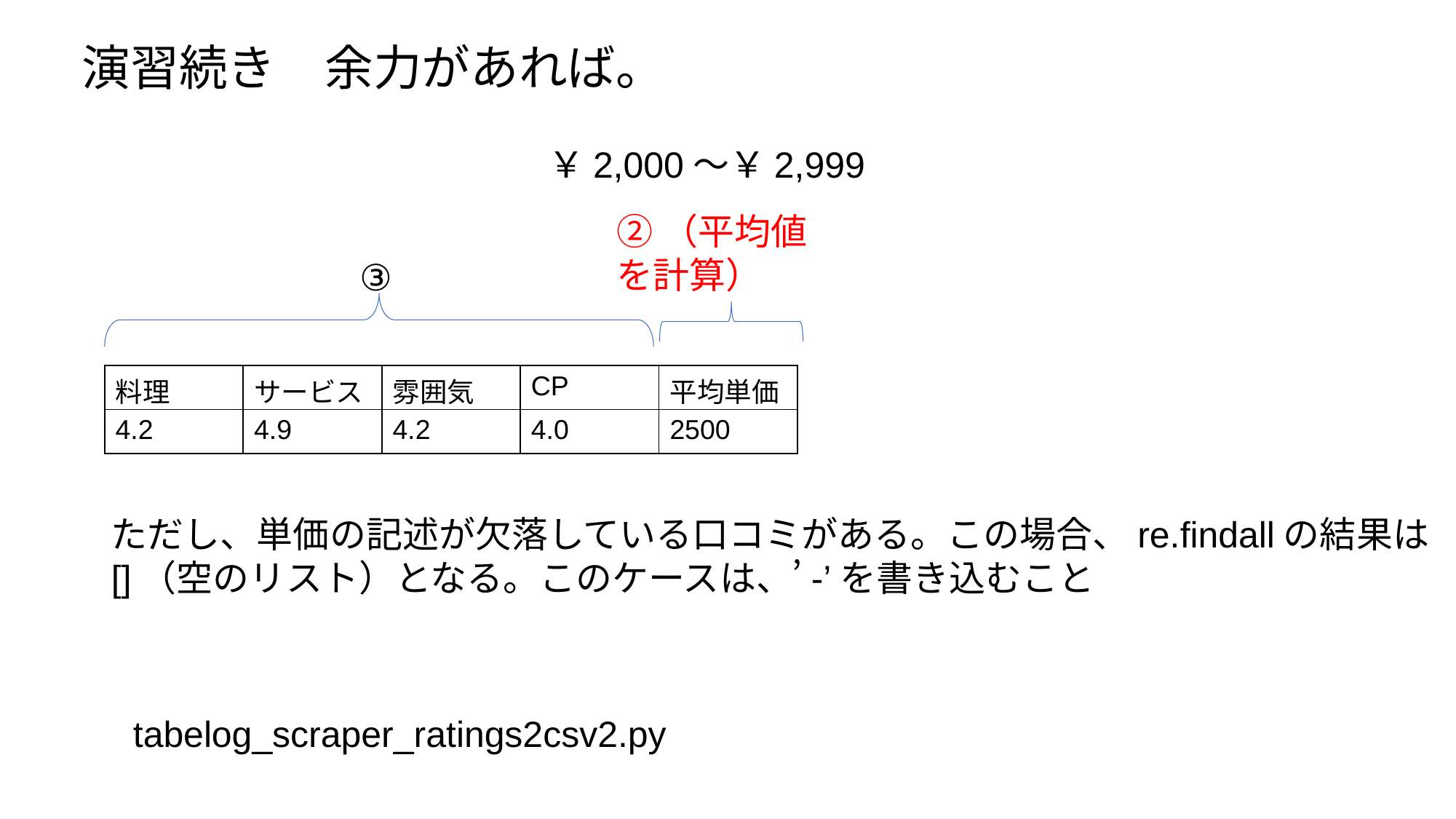

演習続き　余力があれば。

￥2,000～￥2,999
②（平均値
を計算）
③

| 料理 | サービス | 雰囲気 | CP | 平均単価 |
| --- | --- | --- | --- | --- |
| 4.2 | 4.9 | 4.2 | 4.0 | 2500 |
ただし、単価の記述が欠落している口コミがある。この場合、re.findallの結果は
[]（空のリスト）となる。このケースは、’-’を書き込むこと
tabelog_scraper_ratings2csv2.py